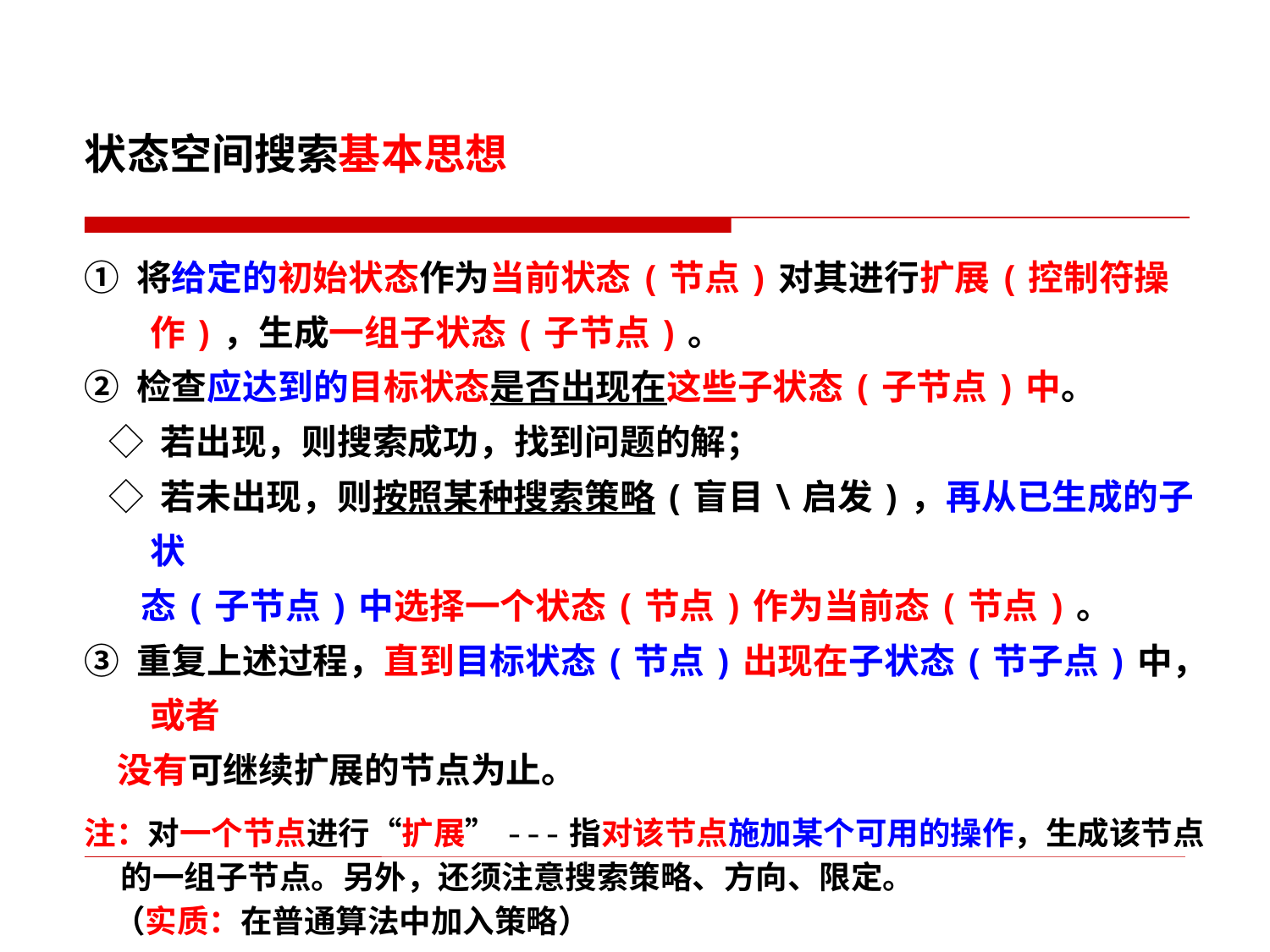

状态空间搜索基本思想
① 将给定的初始状态作为当前状态(节点)对其进行扩展(控制符操作)，生成一组子状态(子节点)。
② 检查应达到的目标状态是否出现在这些子状态(子节点)中。
   ◇ 若出现，则搜索成功，找到问题的解；
   ◇ 若未出现，则按照某种搜索策略(盲目\启发)，再从已生成的子状
      态(子节点)中选择一个状态(节点)作为当前态(节点)。
③ 重复上述过程，直到目标状态(节点)出现在子状态(节子点)中，或者
   没有可继续扩展的节点为止。

注：对一个节点进行“扩展”---指对该节点施加某个可用的操作，生成该节点
    的一组子节点。另外，还须注意搜索策略、方向、限定。
   （实质：在普通算法中加入策略）